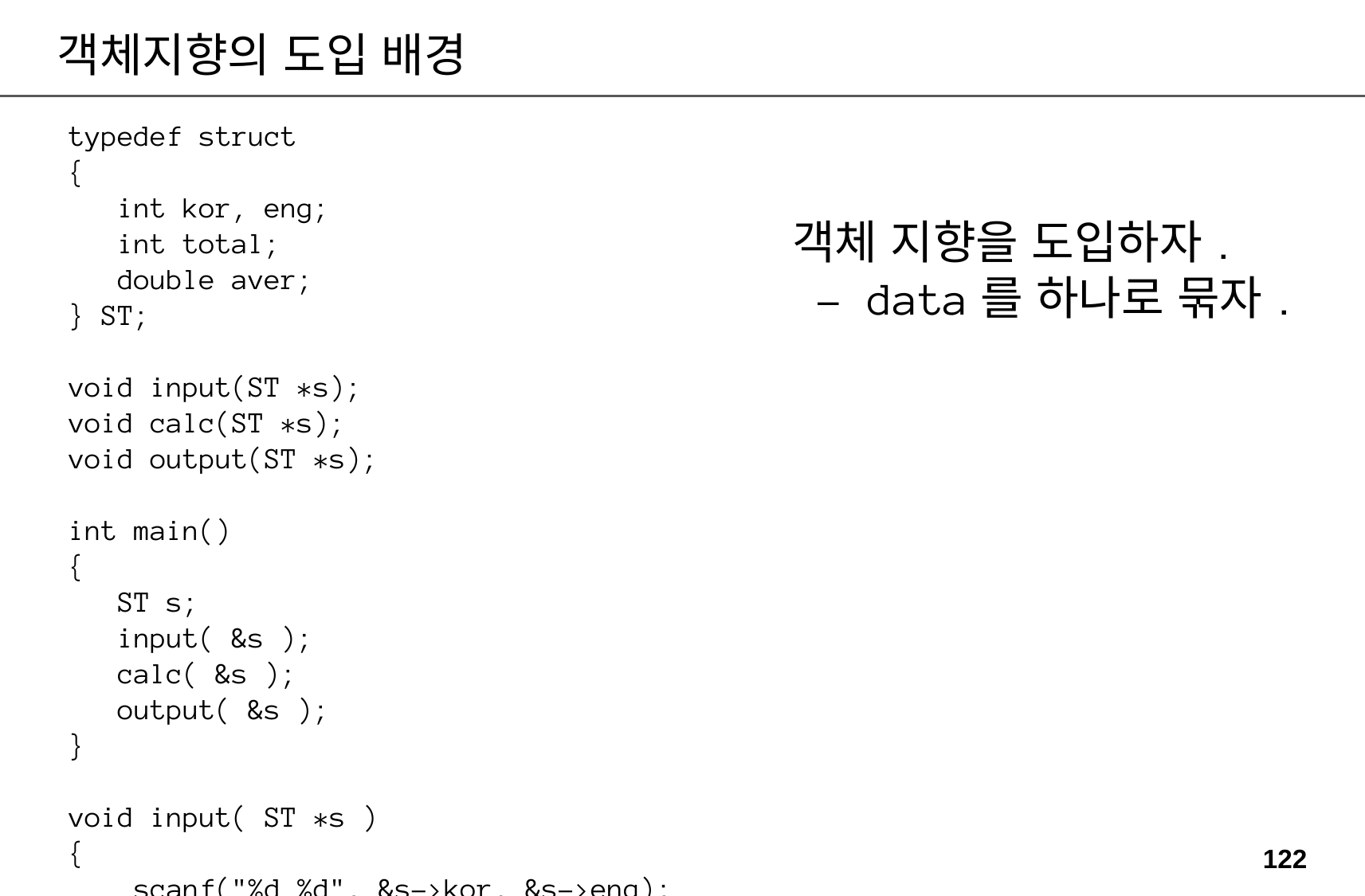

객체지향의 도입 배경
typedef struct
{
   int kor, eng;
   int total;
   double aver;
} ST;

void input(ST *s);
void calc(ST *s);
void output(ST *s);

int main()
{
   ST s;
   input( &s );
   calc( &s );
   output( &s );
}

void input( ST *s )
{
    scanf("%d %d", &s->kor, &s->eng);
}
void calc( ST *s )
{
s->total = s->kor + s->eng;
s->aver = s->total/2.;
}
void output( ST *s )
{
    printf("%d %d %d %5.2lf", s->kor, s->eng, s->total, s->aver);
}
객체 지향을 도입하자.
 - data를 하나로 묶자.